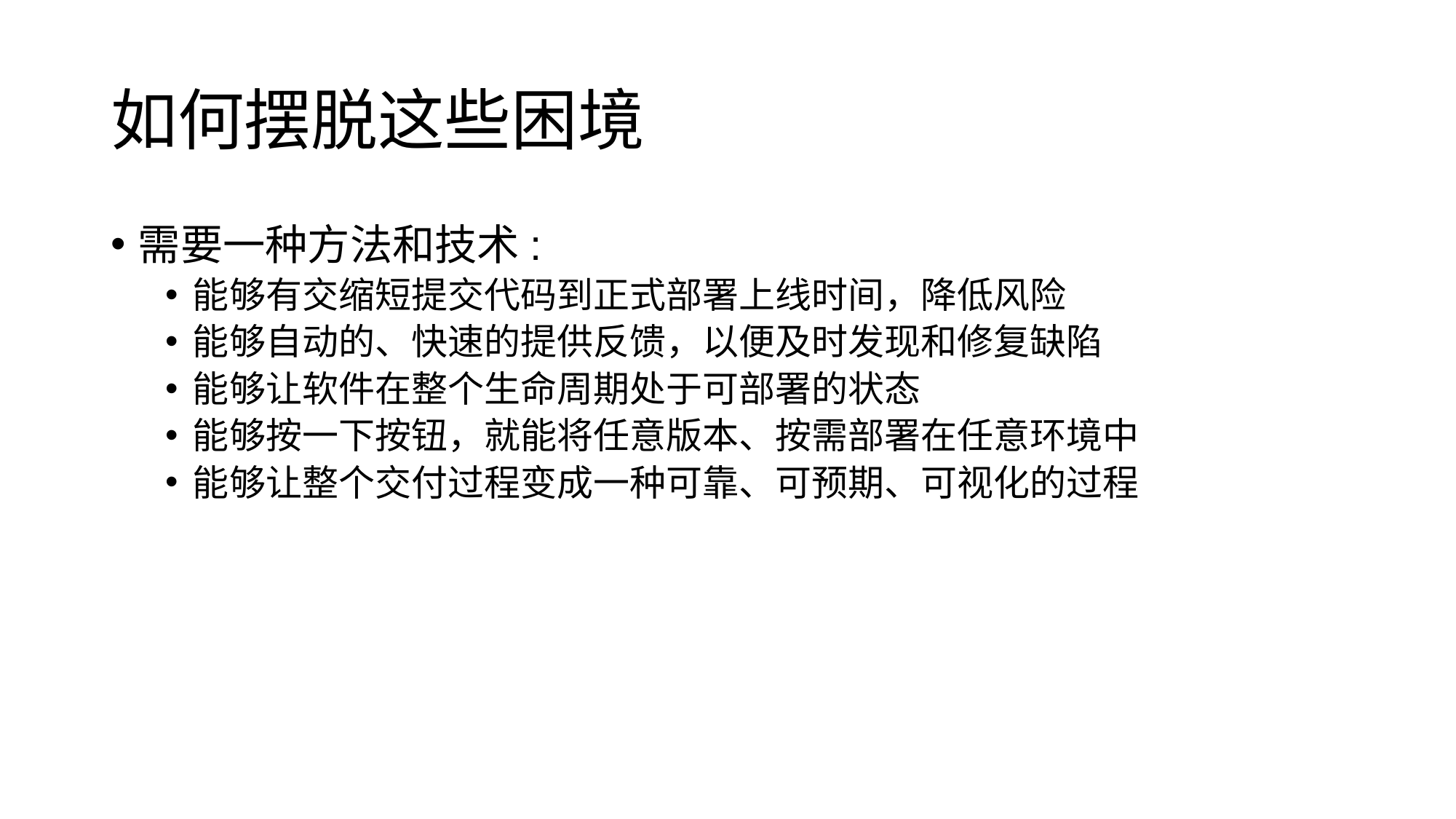

# 如何摆脱这些困境
需要一种方法和技术:
能够有交缩短提交代码到正式部署上线时间，降低风险
能够自动的、快速的提供反馈，以便及时发现和修复缺陷
能够让软件在整个生命周期处于可部署的状态
能够按一下按钮，就能将任意版本、按需部署在任意环境中
能够让整个交付过程变成一种可靠、可预期、可视化的过程